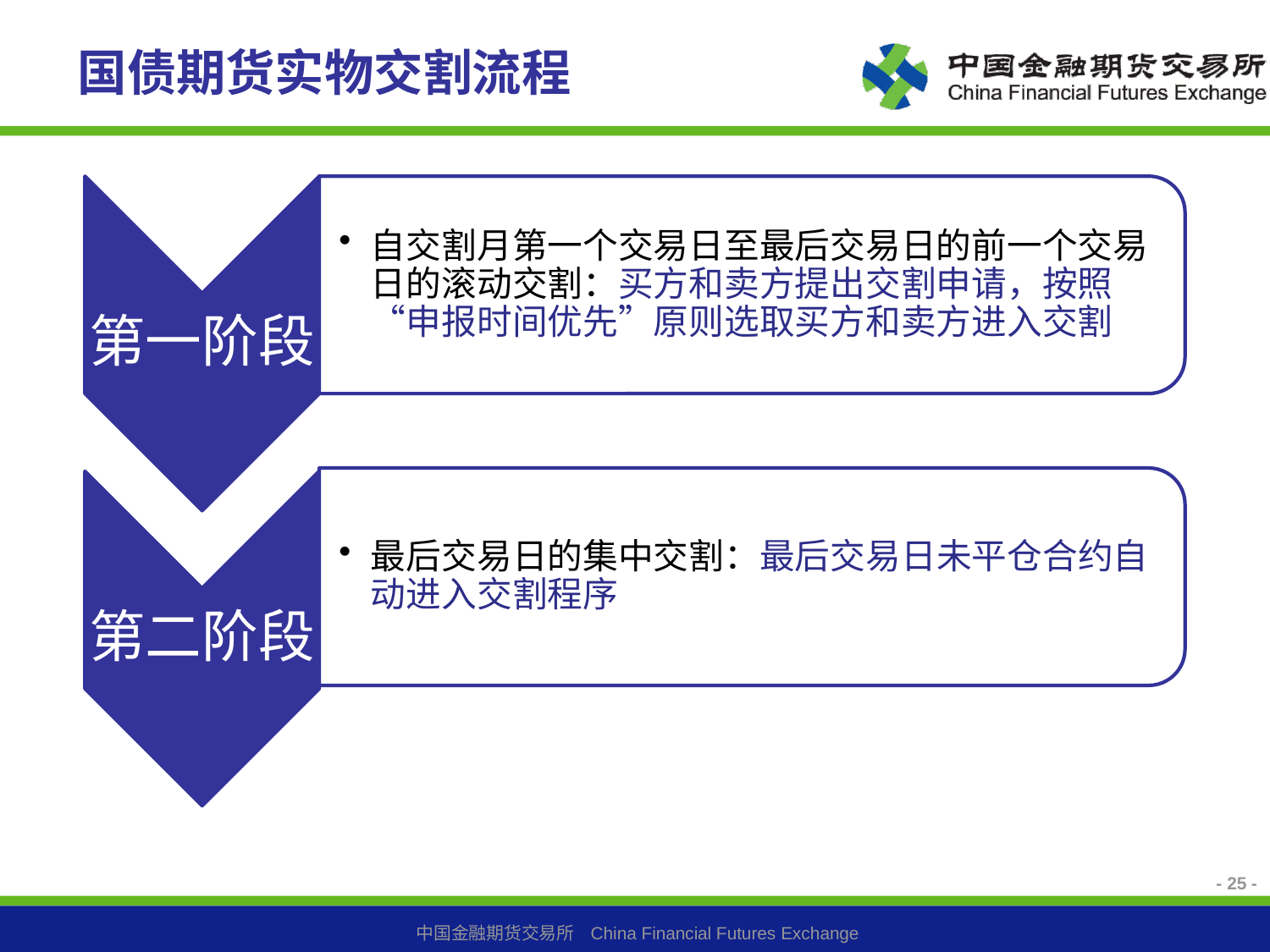

# 国债期货实物交割流程
第一阶段
自交割月第一个交易日至最后交易日的前一个交易日的滚动交割：买方和卖方提出交割申请，按照“申报时间优先”原则选取买方和卖方进入交割
第二阶段
最后交易日的集中交割：最后交易日未平仓合约自动进入交割程序
- 25 -